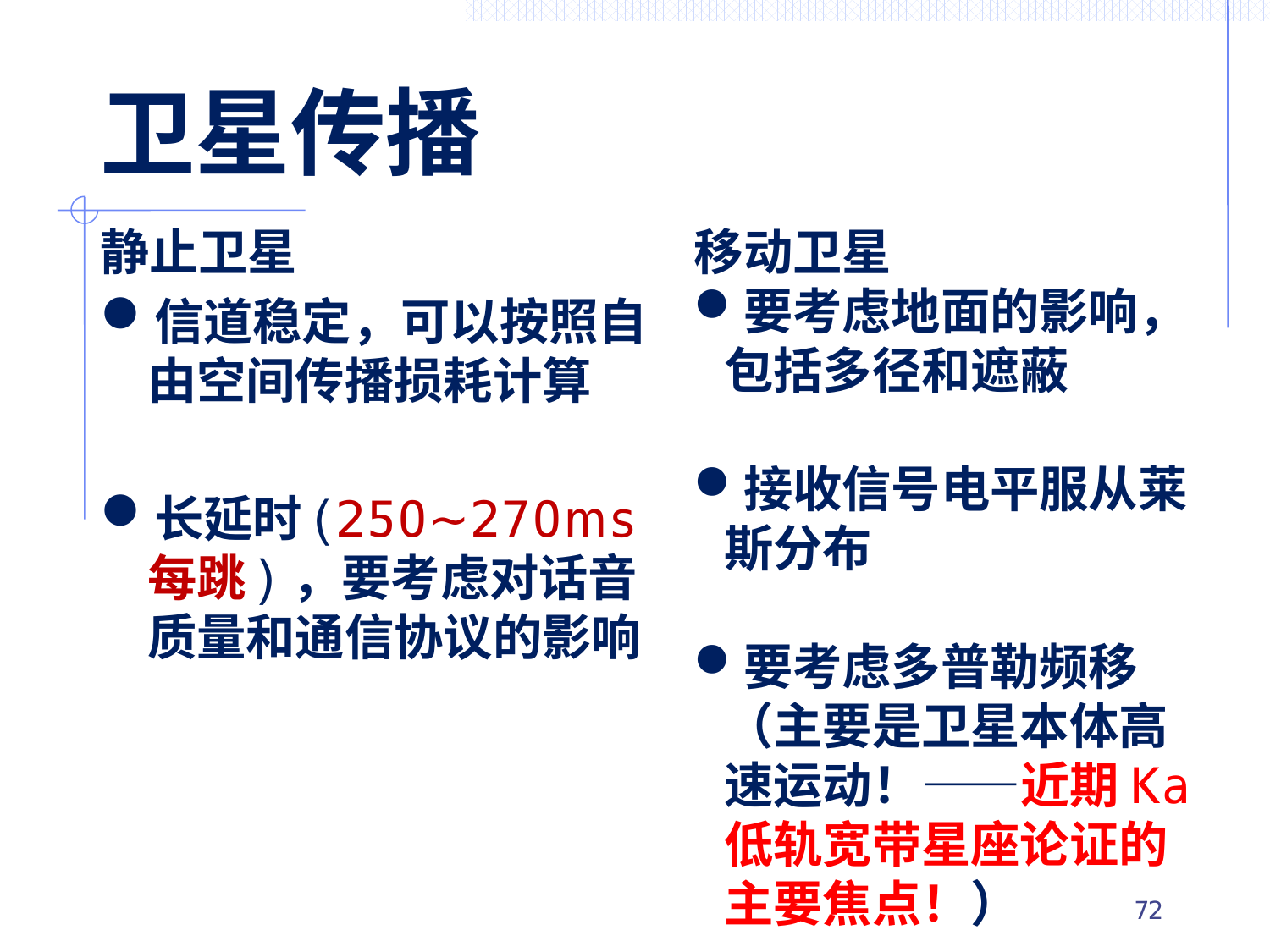

# 卫星传播
静止卫星
信道稳定，可以按照自由空间传播损耗计算

长延时(250~270ms每跳)，要考虑对话音质量和通信协议的影响
移动卫星
要考虑地面的影响，包括多径和遮蔽

接收信号电平服从莱斯分布

要考虑多普勒频移（主要是卫星本体高速运动！——近期Ka低轨宽带星座论证的主要焦点！）
72